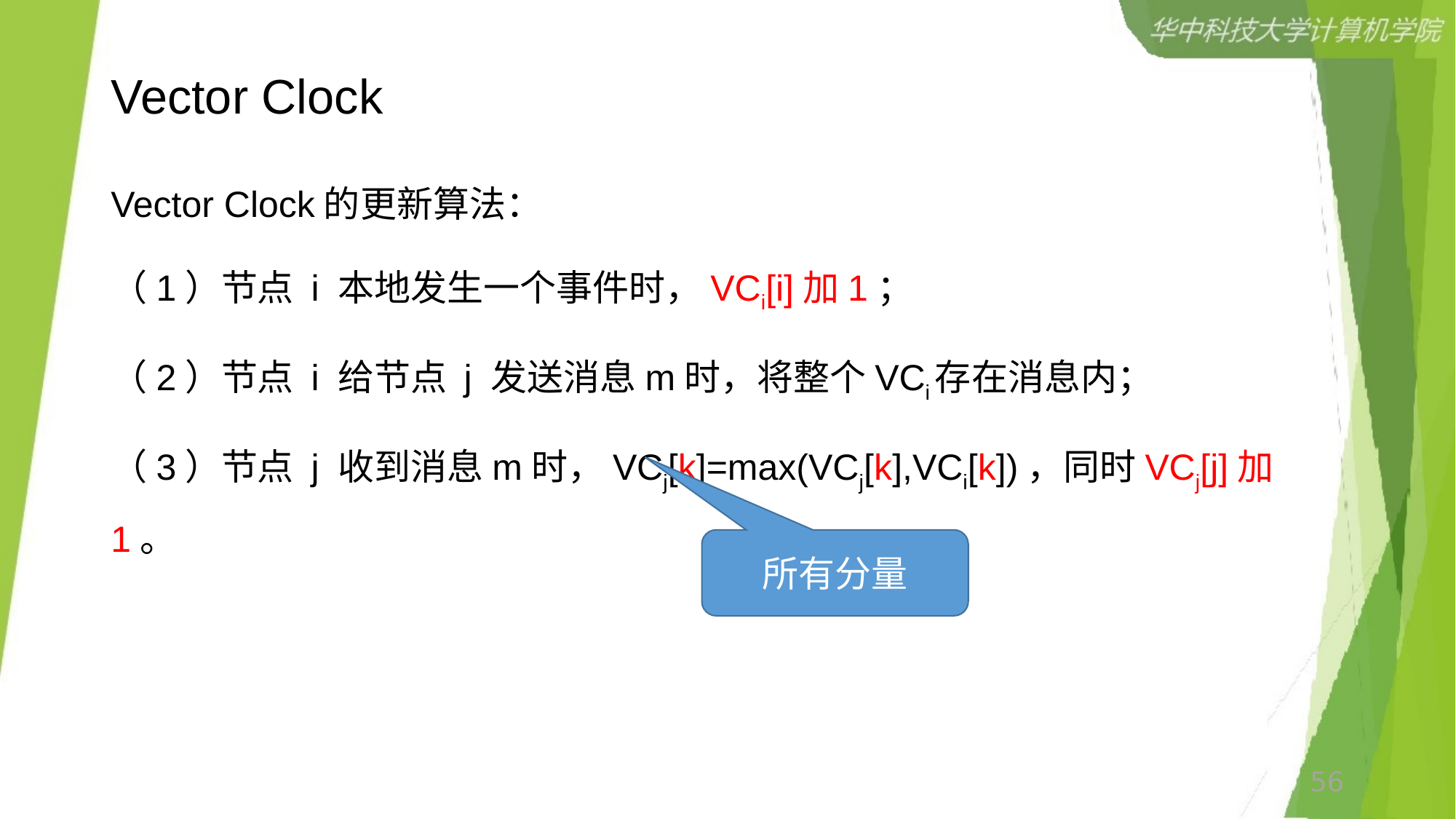

# Vector Clock
Vector Clock的更新算法：
（1）节点 i 本地发生一个事件时，VCi[i]加1；
（2）节点 i 给节点 j 发送消息m时，将整个VCi存在消息内；
（3）节点 j 收到消息m时，VCj[k]=max(VCj[k],VCi[k])，同时VCj[j]加1。
所有分量
56